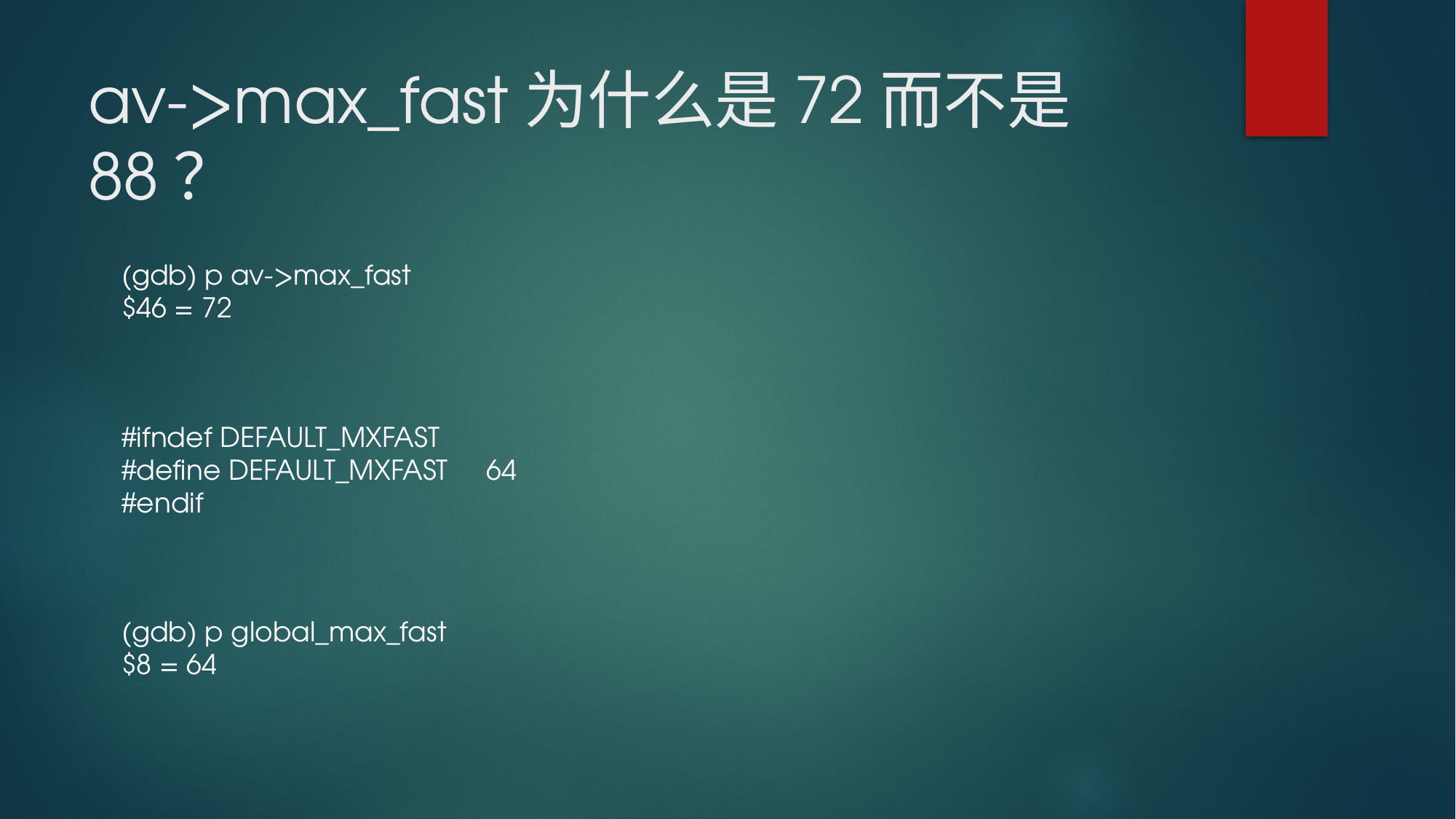

# av->max_fast为什么是72而不是88？
(gdb) p av->max_fast
$46 = 72
#ifndef DEFAULT_MXFAST
#define DEFAULT_MXFAST     64
#endif
(gdb) p global_max_fast
$8 = 64